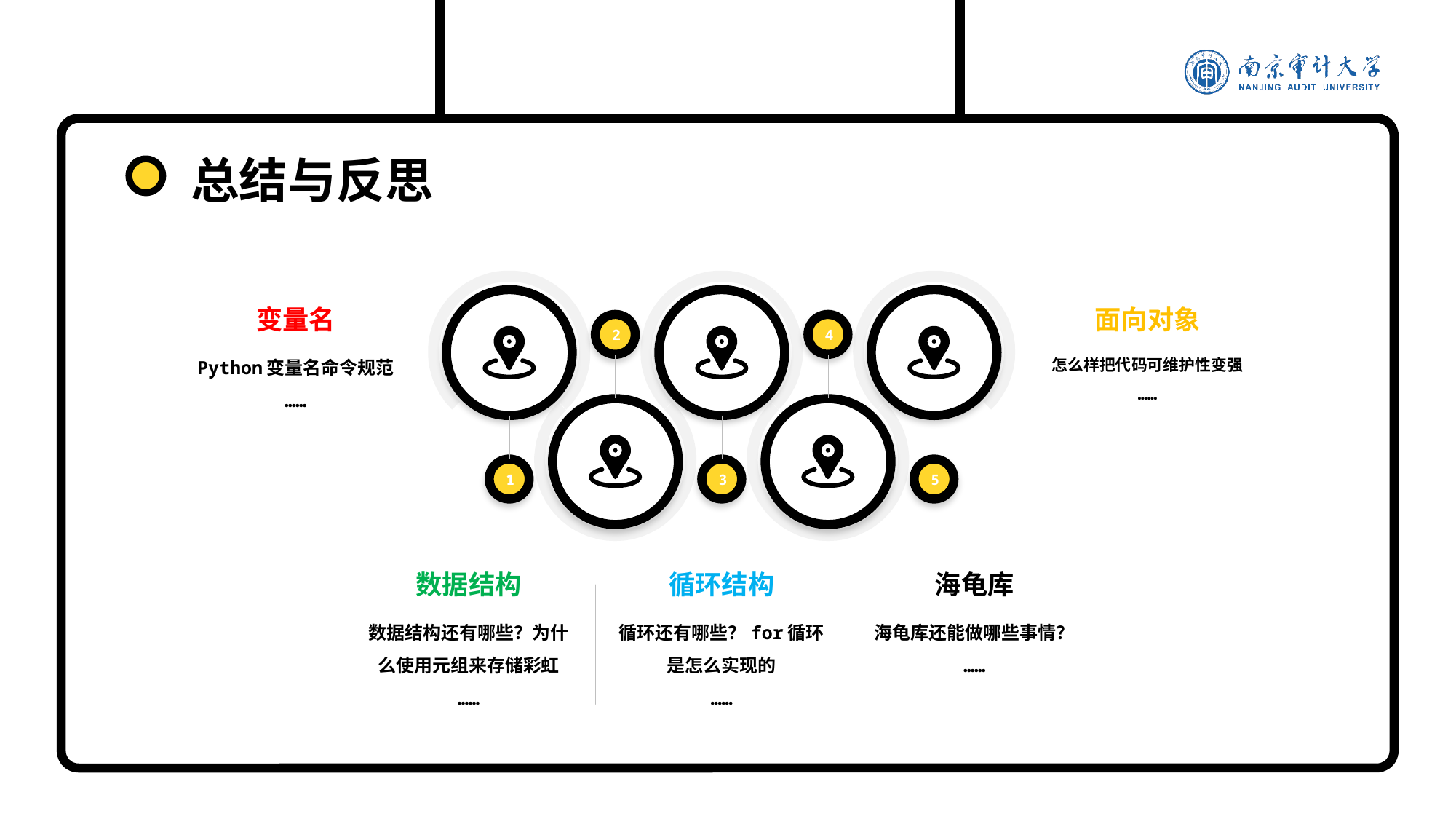

总结与反思

变量名
Python变量名命令规范
……
面向对象
怎么样把代码可维护性变强
……
2
4

1
3
5
数据结构
数据结构还有哪些？为什么使用元组来存储彩虹
……
循环结构
循环还有哪些？for循环是怎么实现的
……
海龟库
海龟库还能做哪些事情？
……